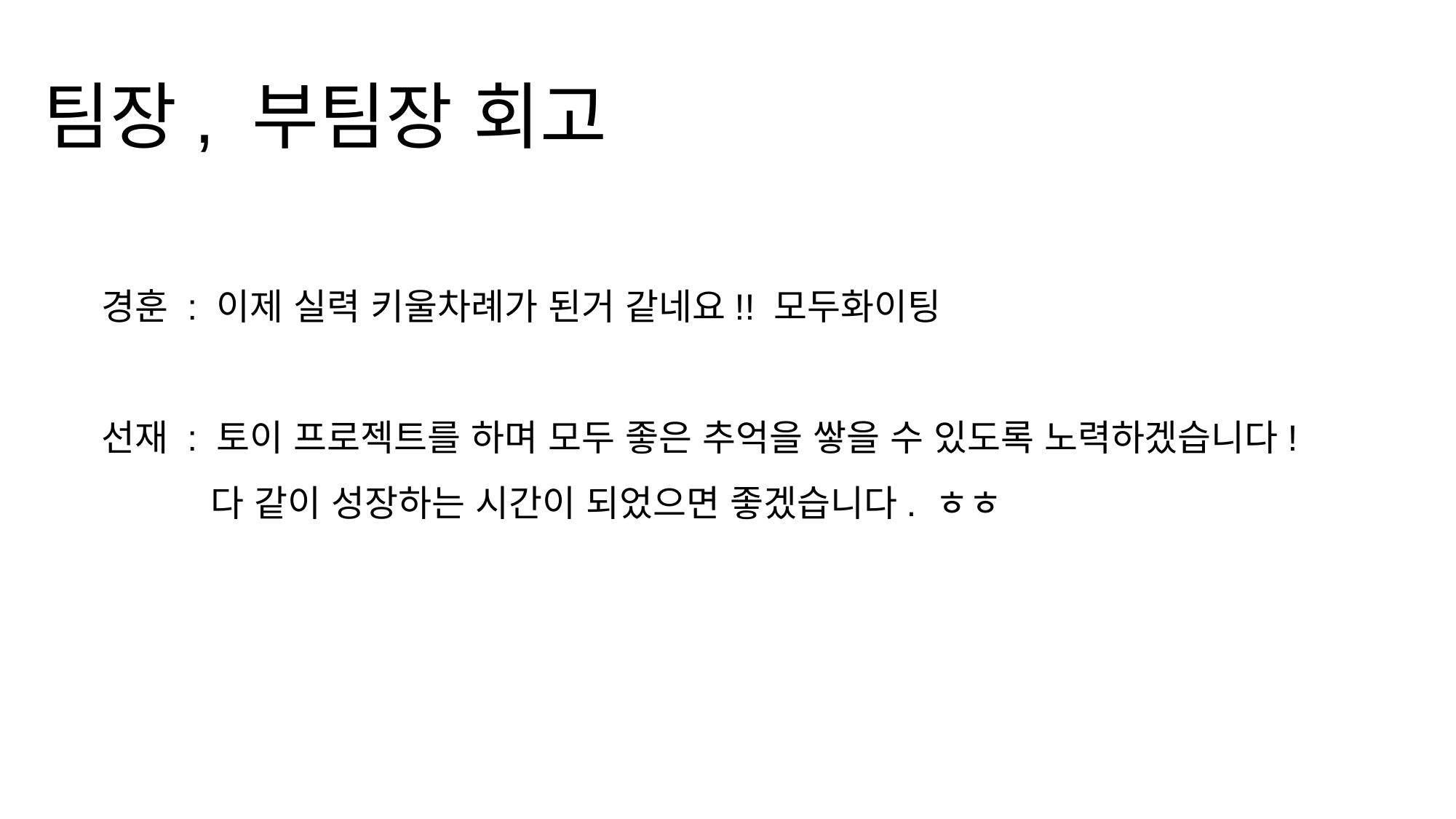

팀장, 부팀장 회고
경훈 : 이제 실력 키울차례가 된거 같네요!! 모두화이팅

선재 : 토이 프로젝트를 하며 모두 좋은 추억을 쌓을 수 있도록 노력하겠습니다!
	다 같이 성장하는 시간이 되었으면 좋겠습니다. ㅎㅎ